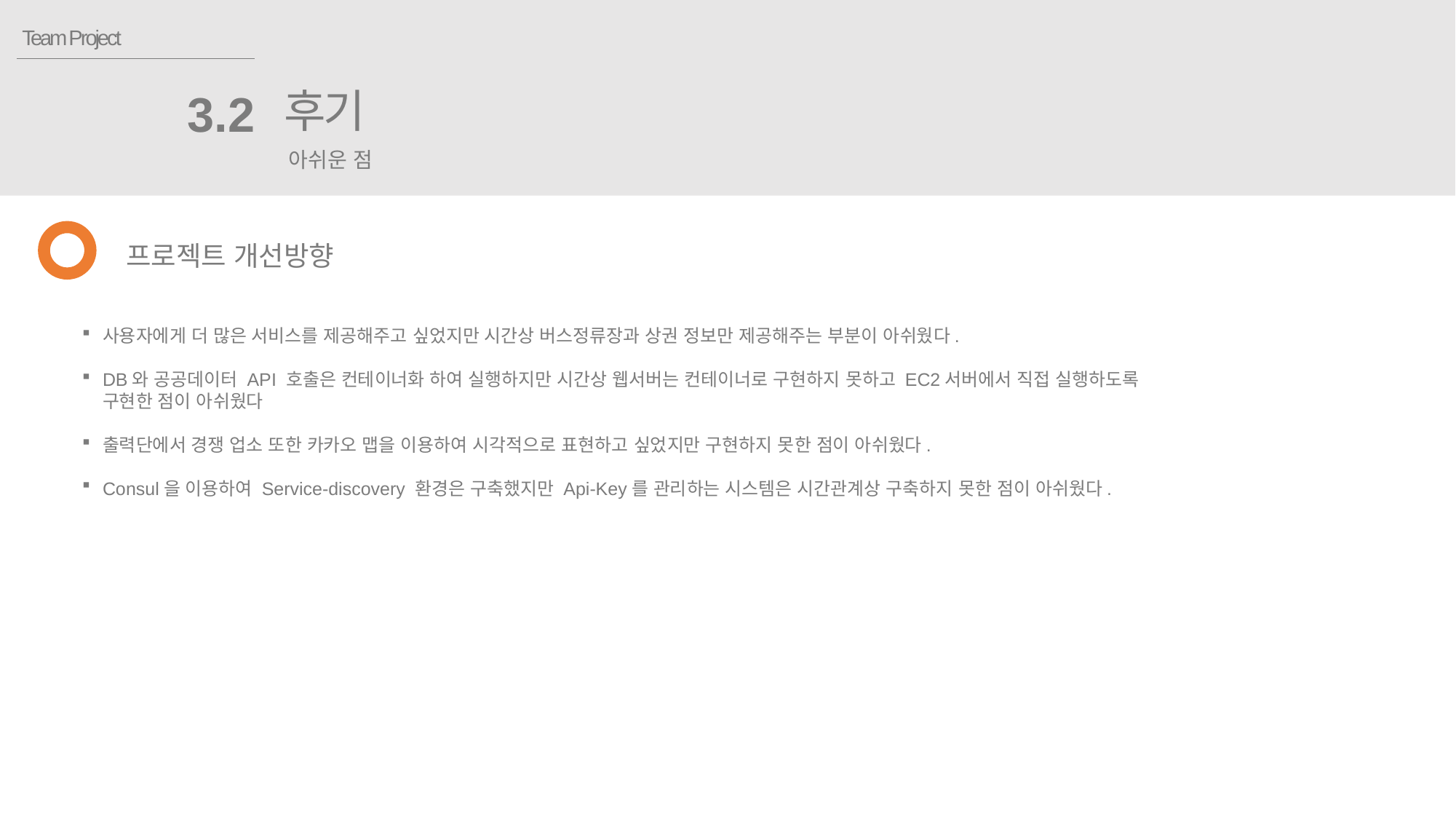

Team Project
후기
3.2
아쉬운 점

프로젝트 개선방향
사용자에게 더 많은 서비스를 제공해주고 싶었지만 시간상 버스정류장과 상권 정보만 제공해주는 부분이 아쉬웠다.

DB와 공공데이터 API 호출은 컨테이너화 하여 실행하지만 시간상 웹서버는 컨테이너로 구현하지 못하고 EC2서버에서 직접 실행하도록 구현한 점이 아쉬웠다

출력단에서 경쟁 업소 또한 카카오 맵을 이용하여 시각적으로 표현하고 싶었지만 구현하지 못한 점이 아쉬웠다.

Consul을 이용하여 Service-discovery 환경은 구축했지만 Api-Key를 관리하는 시스템은 시간관계상 구축하지 못한 점이 아쉬웠다.